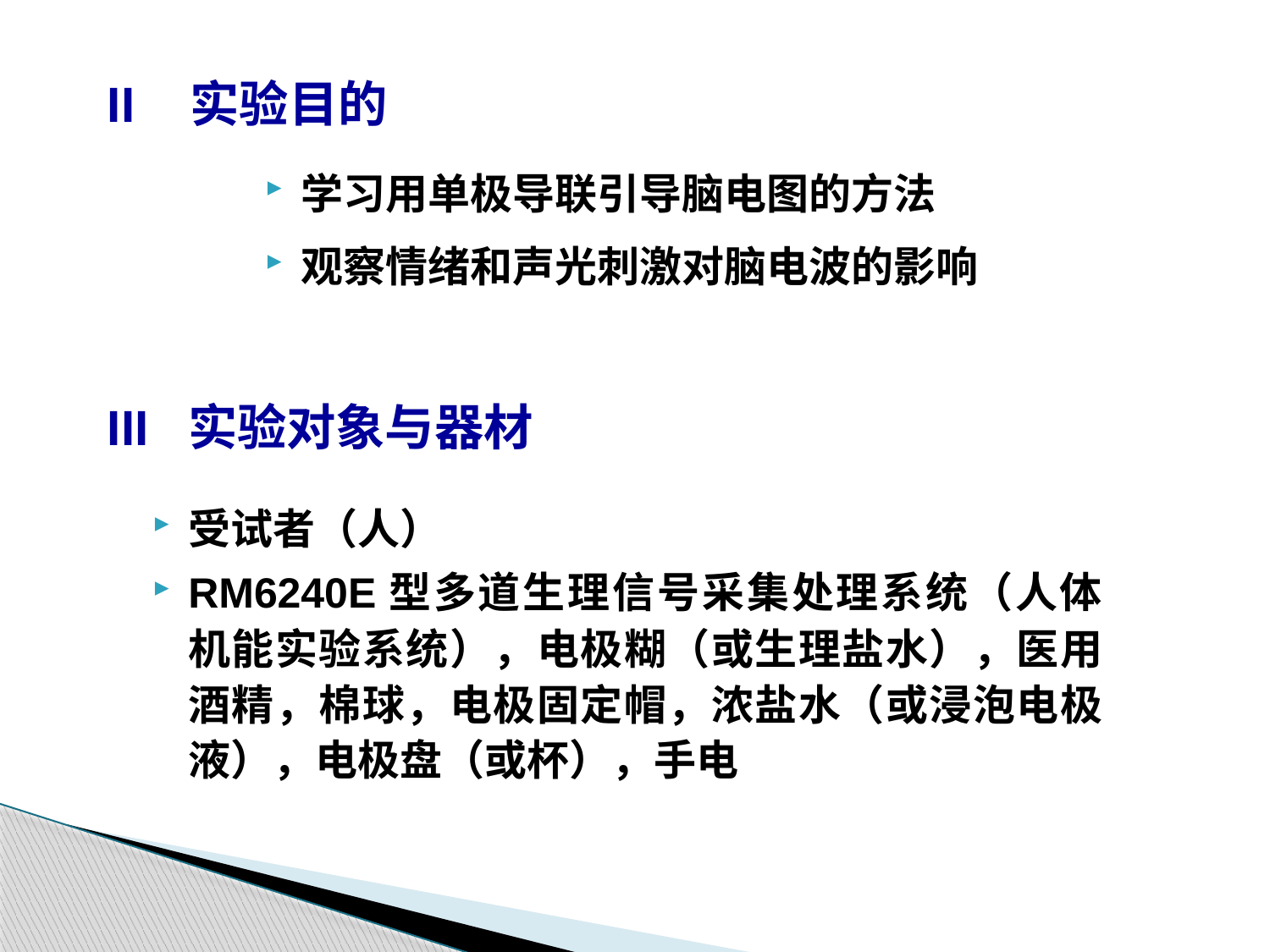

II  实验目的
学习用单极导联引导脑电图的方法
观察情绪和声光刺激对脑电波的影响
III  实验对象与器材
受试者（人）
RM6240E型多道生理信号采集处理系统（人体机能实验系统），电极糊（或生理盐水），医用酒精，棉球，电极固定帽，浓盐水（或浸泡电极液），电极盘（或杯），手电